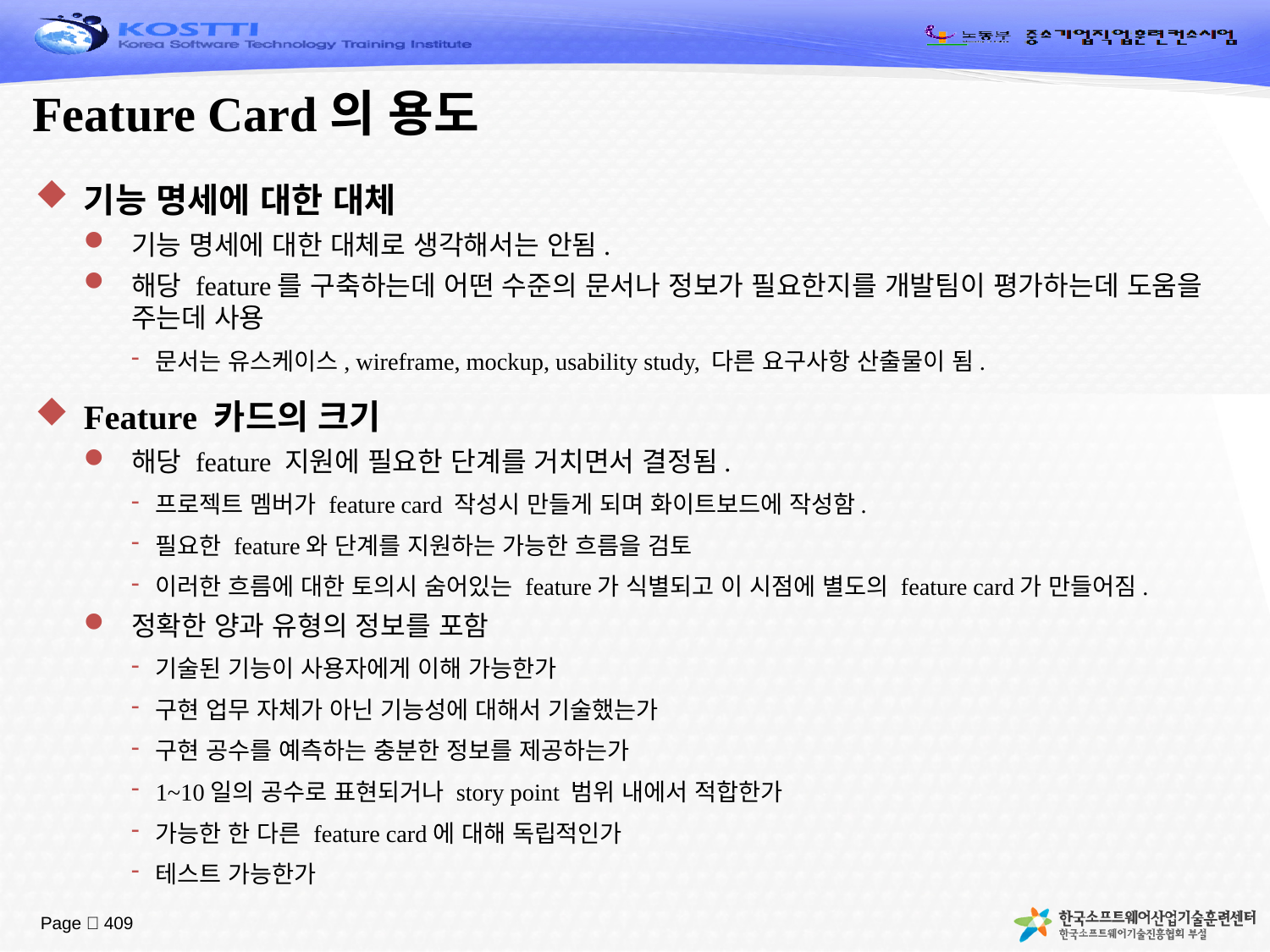

# Feature Card의 용도
기능 명세에 대한 대체
기능 명세에 대한 대체로 생각해서는 안됨.
해당 feature를 구축하는데 어떤 수준의 문서나 정보가 필요한지를 개발팀이 평가하는데 도움을 주는데 사용
문서는 유스케이스, wireframe, mockup, usability study, 다른 요구사항 산출물이 됨.
Feature 카드의 크기
해당 feature 지원에 필요한 단계를 거치면서 결정됨.
프로젝트 멤버가 feature card 작성시 만들게 되며 화이트보드에 작성함.
필요한 feature와 단계를 지원하는 가능한 흐름을 검토
이러한 흐름에 대한 토의시 숨어있는 feature가 식별되고 이 시점에 별도의 feature card가 만들어짐.
정확한 양과 유형의 정보를 포함
기술된 기능이 사용자에게 이해 가능한가
구현 업무 자체가 아닌 기능성에 대해서 기술했는가
구현 공수를 예측하는 충분한 정보를 제공하는가
1~10일의 공수로 표현되거나 story point 범위 내에서 적합한가
가능한 한 다른 feature card에 대해 독립적인가
테스트 가능한가